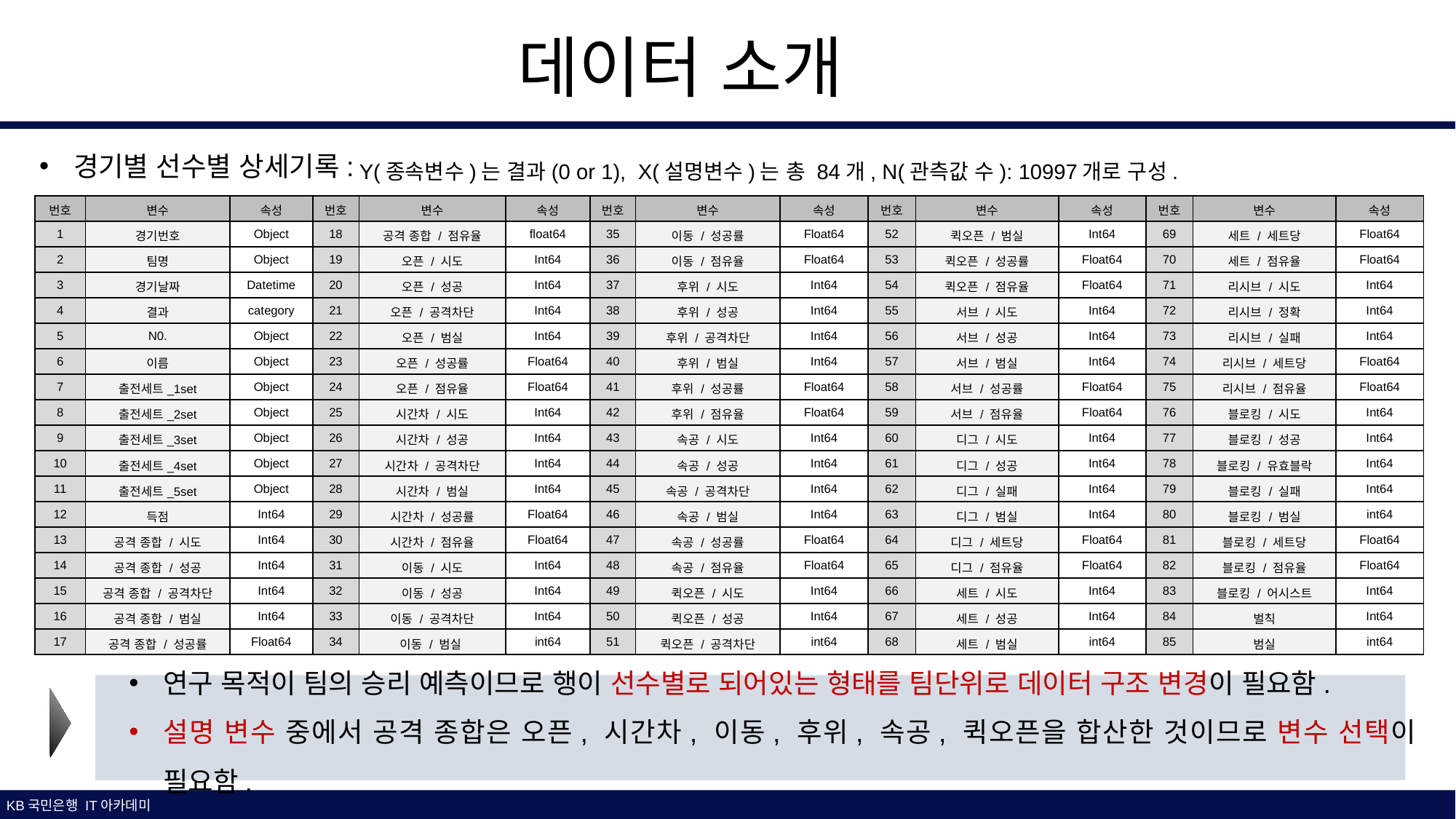

데이터 소개
Y(종속변수)는 결과(0 or 1),  X(설명변수)는 총 84개, N(관측값 수): 10997개로 구성.
경기별 선수별 상세기록:
| 번호 | 변수 | 속성 | 번호 | 변수 | 속성 | 번호 | 변수 | 속성 | 번호 | 변수 | 속성 | 번호 | 변수 | 속성 |
| --- | --- | --- | --- | --- | --- | --- | --- | --- | --- | --- | --- | --- | --- | --- |
| 1 | 경기번호 | Object | 18 | 공격 종합 / 점유율 | float64 | 35 | 이동 / 성공률 | Float64 | 52 | 퀵오픈 / 범실 | Int64 | 69 | 세트 / 세트당 | Float64 |
| 2 | 팀명 | Object | 19 | 오픈 / 시도 | Int64 | 36 | 이동 / 점유율 | Float64 | 53 | 퀵오픈 / 성공률 | Float64 | 70 | 세트 / 점유율 | Float64 |
| 3 | 경기날짜 | Datetime | 20 | 오픈 / 성공 | Int64 | 37 | 후위 / 시도 | Int64 | 54 | 퀵오픈 / 점유율 | Float64 | 71 | 리시브 / 시도 | Int64 |
| 4 | 결과 | category | 21 | 오픈 / 공격차단 | Int64 | 38 | 후위 / 성공 | Int64 | 55 | 서브 / 시도 | Int64 | 72 | 리시브 / 정확 | Int64 |
| 5 | N0. | Object | 22 | 오픈 / 범실 | Int64 | 39 | 후위 / 공격차단 | Int64 | 56 | 서브 / 성공 | Int64 | 73 | 리시브 / 실패 | Int64 |
| 6 | 이름 | Object | 23 | 오픈 / 성공률 | Float64 | 40 | 후위 / 범실 | Int64 | 57 | 서브 / 범실 | Int64 | 74 | 리시브 / 세트당 | Float64 |
| 7 | 출전세트\_1set | Object | 24 | 오픈 / 점유율 | Float64 | 41 | 후위 / 성공률 | Float64 | 58 | 서브 / 성공률 | Float64 | 75 | 리시브 / 점유율 | Float64 |
| 8 | 출전세트\_2set | Object | 25 | 시간차 / 시도 | Int64 | 42 | 후위 / 점유율 | Float64 | 59 | 서브 / 점유율 | Float64 | 76 | 블로킹 / 시도 | Int64 |
| 9 | 출전세트\_3set | Object | 26 | 시간차 / 성공 | Int64 | 43 | 속공 / 시도 | Int64 | 60 | 디그 / 시도 | Int64 | 77 | 블로킹 / 성공 | Int64 |
| 10 | 출전세트\_4set | Object | 27 | 시간차 / 공격차단 | Int64 | 44 | 속공 / 성공 | Int64 | 61 | 디그 / 성공 | Int64 | 78 | 블로킹 / 유효블락 | Int64 |
| 11 | 출전세트\_5set | Object | 28 | 시간차 / 범실 | Int64 | 45 | 속공 / 공격차단 | Int64 | 62 | 디그 / 실패 | Int64 | 79 | 블로킹 / 실패 | Int64 |
| 12 | 득점 | Int64 | 29 | 시간차 / 성공률 | Float64 | 46 | 속공 / 범실 | Int64 | 63 | 디그 / 범실 | Int64 | 80 | 블로킹 / 범실 | int64 |
| 13 | 공격 종합 / 시도 | Int64 | 30 | 시간차 / 점유율 | Float64 | 47 | 속공 / 성공률 | Float64 | 64 | 디그 / 세트당 | Float64 | 81 | 블로킹 / 세트당 | Float64 |
| 14 | 공격 종합 / 성공 | Int64 | 31 | 이동 / 시도 | Int64 | 48 | 속공 / 점유율 | Float64 | 65 | 디그 / 점유율 | Float64 | 82 | 블로킹 / 점유율 | Float64 |
| 15 | 공격 종합 / 공격차단 | Int64 | 32 | 이동 / 성공 | Int64 | 49 | 퀵오픈 / 시도 | Int64 | 66 | 세트 / 시도 | Int64 | 83 | 블로킹 / 어시스트 | Int64 |
| 16 | 공격 종합 / 범실 | Int64 | 33 | 이동 / 공격차단 | Int64 | 50 | 퀵오픈 / 성공 | Int64 | 67 | 세트 / 성공 | Int64 | 84 | 벌칙 | Int64 |
| 17 | 공격 종합 / 성공률 | Float64 | 34 | 이동 / 범실 | int64 | 51 | 퀵오픈 / 공격차단 | int64 | 68 | 세트 / 범실 | int64 | 85 | 범실 | int64 |
연구 목적이 팀의 승리 예측이므로 행이 선수별로 되어있는 형태를 팀단위로 데이터 구조 변경이 필요함.
설명 변수 중에서 공격 종합은 오픈, 시간차, 이동, 후위, 속공, 퀵오픈을 합산한 것이므로 변수 선택이 필요함.